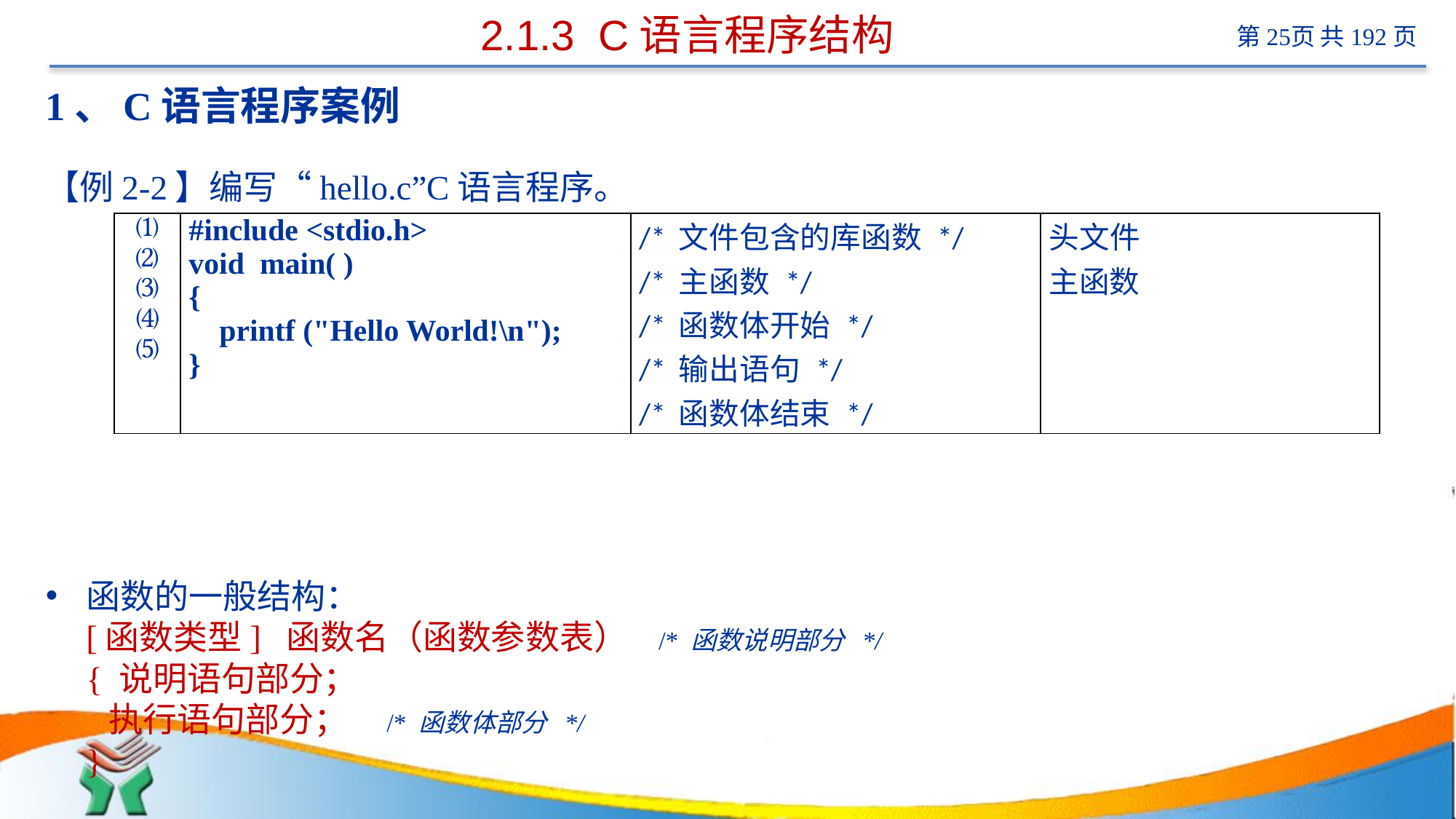

# 2.1.3  C语言程序结构
1、C语言程序案例

【例2-2】编写“hello.c”C语言程序。

函数的一般结构：
[函数类型]  函数名（函数参数表）   /* 函数说明部分  */
{ 说明语句部分；
   执行语句部分；    /* 函数体部分  */
}
| ⑴⑵⑶⑷⑸ | #include <stdio.h> void main( ) { printf ("Hello World!\n"); } | /\* 文件包含的库函数 \*/ /\* 主函数 \*/ /\* 函数体开始 \*/ /\* 输出语句 \*/ /\* 函数体结束 \*/ | 头文件 主函数 |
| --- | --- | --- | --- |